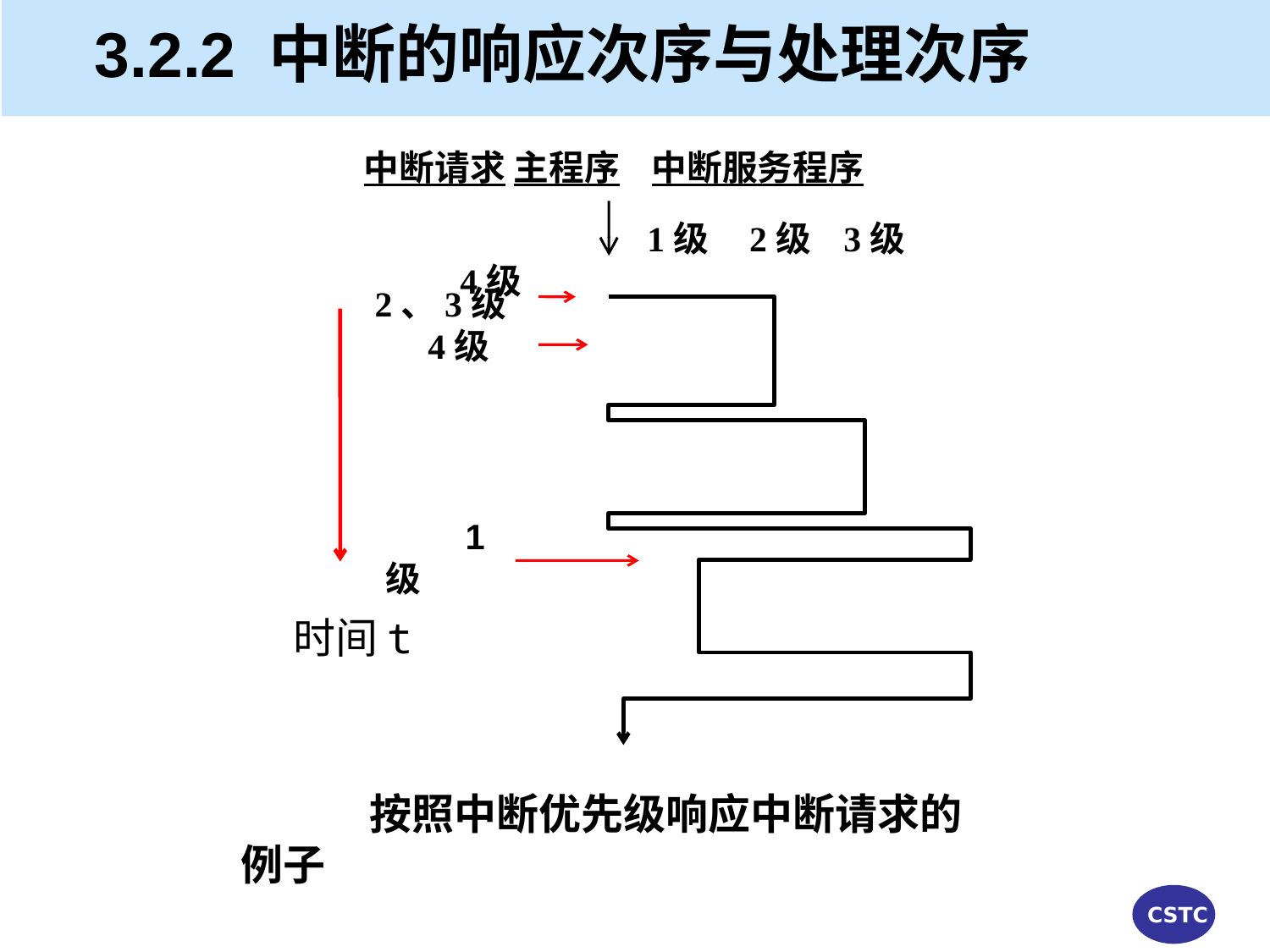

# 3.2.2 中断的响应次序与处理次序

 中断请求 主程序    中断服务程序

　                    1级    2级   3级      4级
2、3级
      4级

1级

时间t
    按照中断优先级响应中断请求的例子